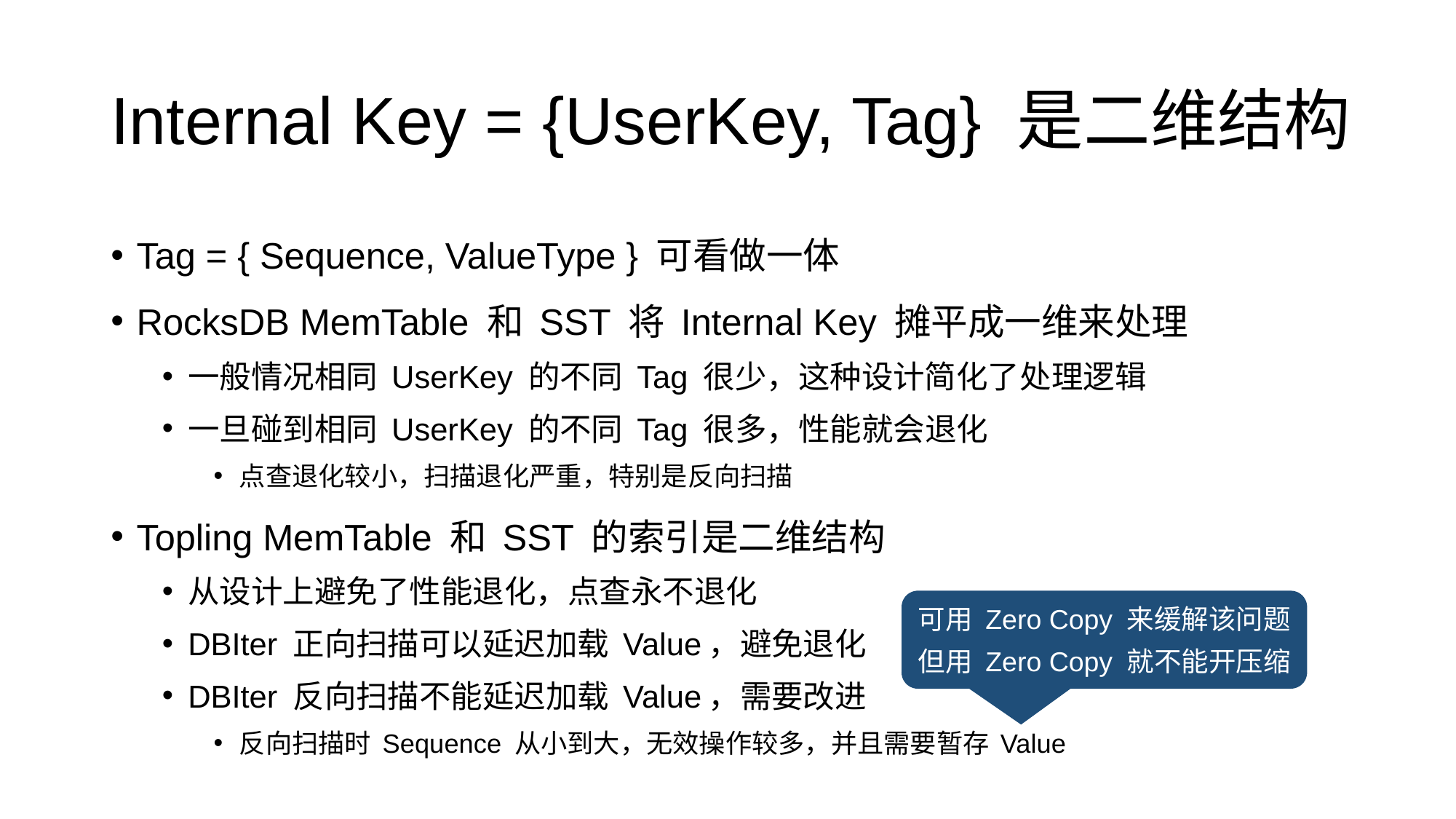

# Internal Key = {UserKey, Tag} 是二维结构
Tag = { Sequence, ValueType } 可看做一体
RocksDB MemTable 和 SST 将 Internal Key 摊平成一维来处理
一般情况相同 UserKey 的不同 Tag 很少，这种设计简化了处理逻辑
一旦碰到相同 UserKey 的不同 Tag 很多，性能就会退化
点查退化较小，扫描退化严重，特别是反向扫描
Topling MemTable 和 SST 的索引是二维结构
从设计上避免了性能退化，点查永不退化
DBIter 正向扫描可以延迟加载 Value，避免退化
DBIter 反向扫描不能延迟加载 Value，需要改进
反向扫描时 Sequence 从小到大，无效操作较多，并且需要暂存 Value
可用 Zero Copy 来缓解该问题
但用 Zero Copy 就不能开压缩